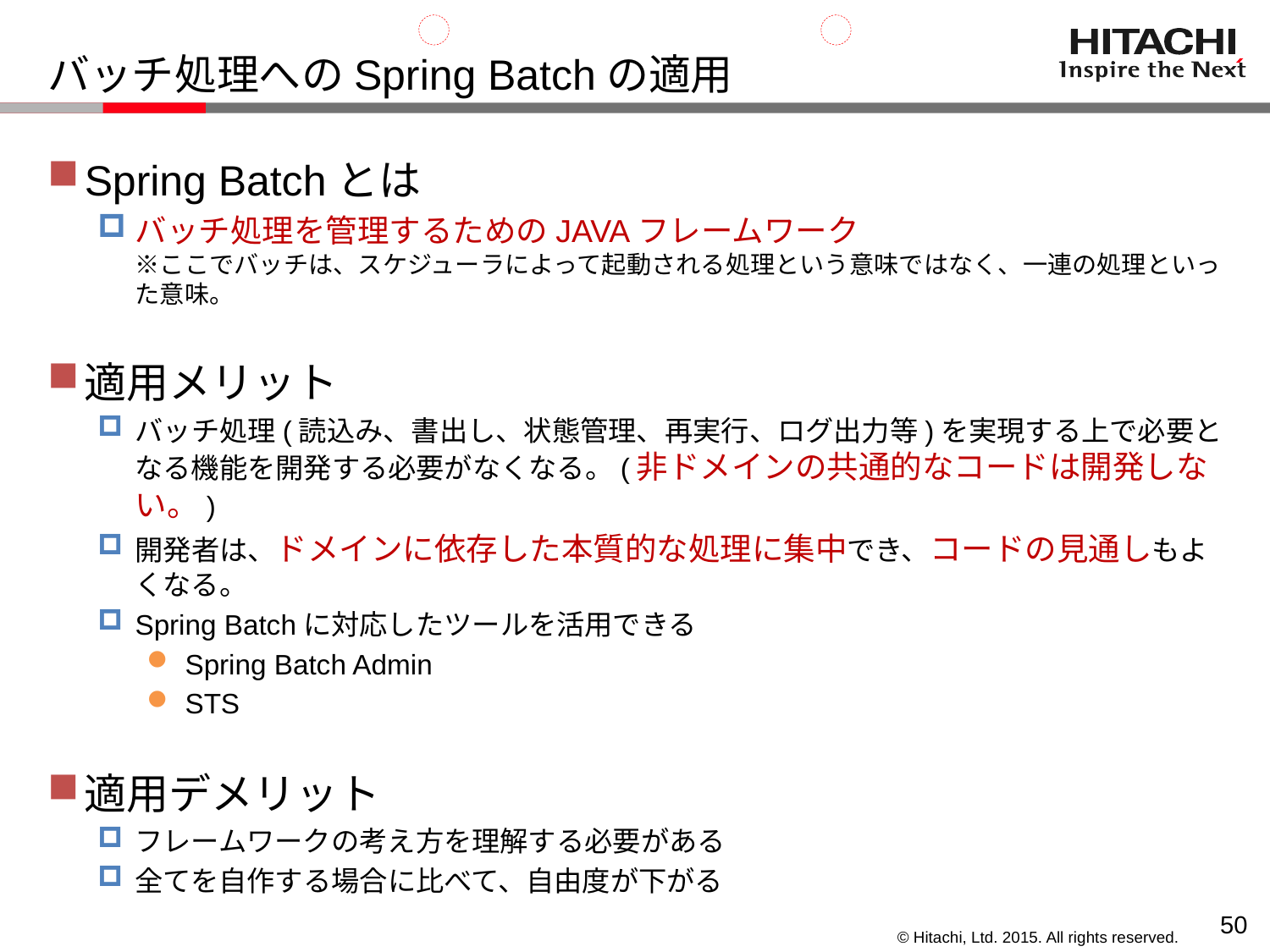

# バッチ処理へのSpring Batchの適用
Spring Batchとは
バッチ処理を管理するためのJAVAフレームワーク
※ここでバッチは、スケジューラによって起動される処理という意味ではなく、一連の処理といった意味。

適用メリット
バッチ処理(読込み、書出し、状態管理、再実行、ログ出力等)を実現する上で必要となる機能を開発する必要がなくなる。(非ドメインの共通的なコードは開発しない。)
開発者は、ドメインに依存した本質的な処理に集中でき、コードの見通しもよくなる。
Spring Batchに対応したツールを活用できる
Spring Batch Admin
STS

適用デメリット
フレームワークの考え方を理解する必要がある
全てを自作する場合に比べて、自由度が下がる
50